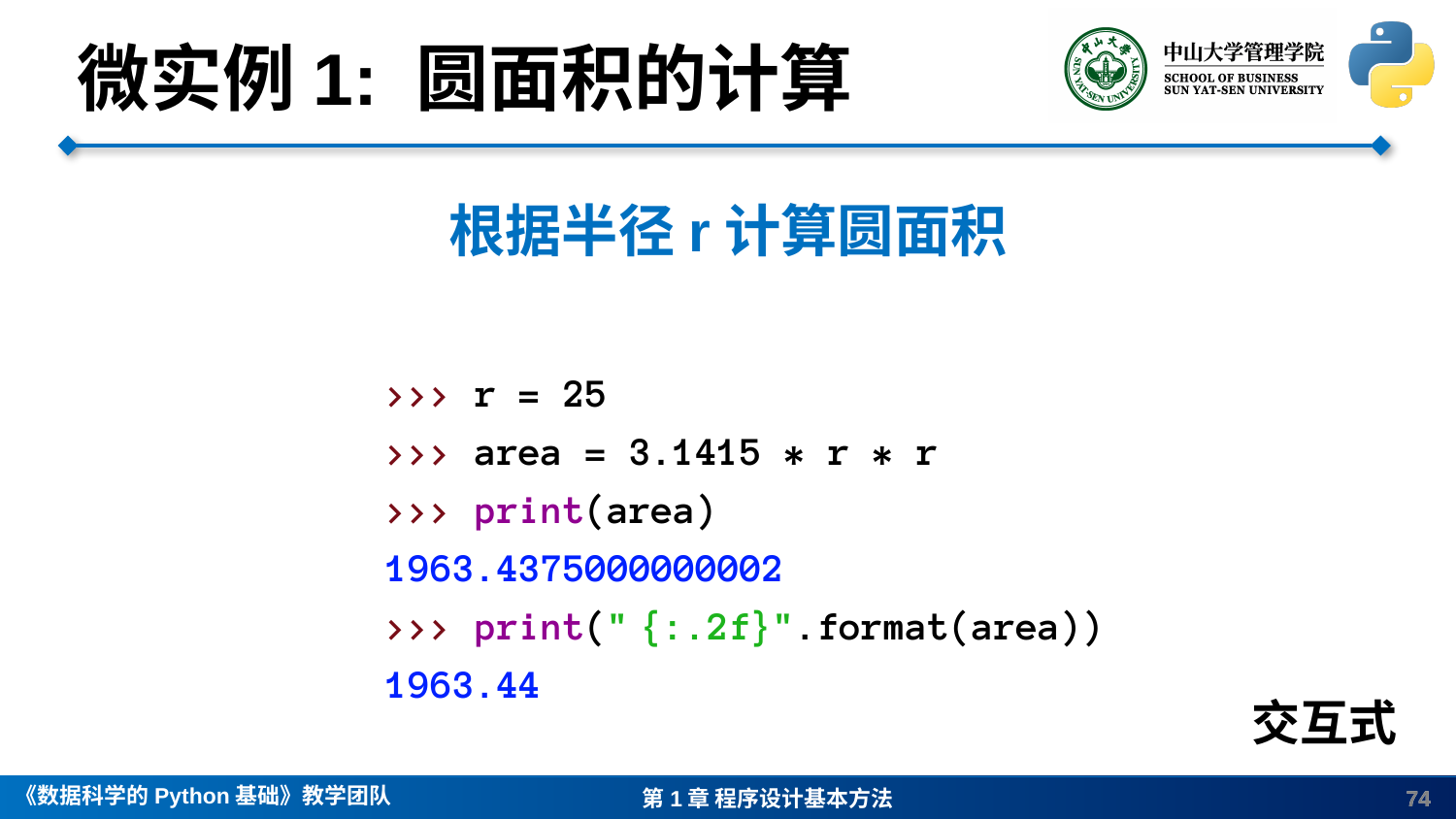

微实例1: 圆面积的计算
根据半径r计算圆面积
>>> r = 25
>>> area = 3.1415 * r * r
>>> print(area)
1963.4375000000002
>>> print(" {:.2f}".format(area))
1963.44
交互式
74